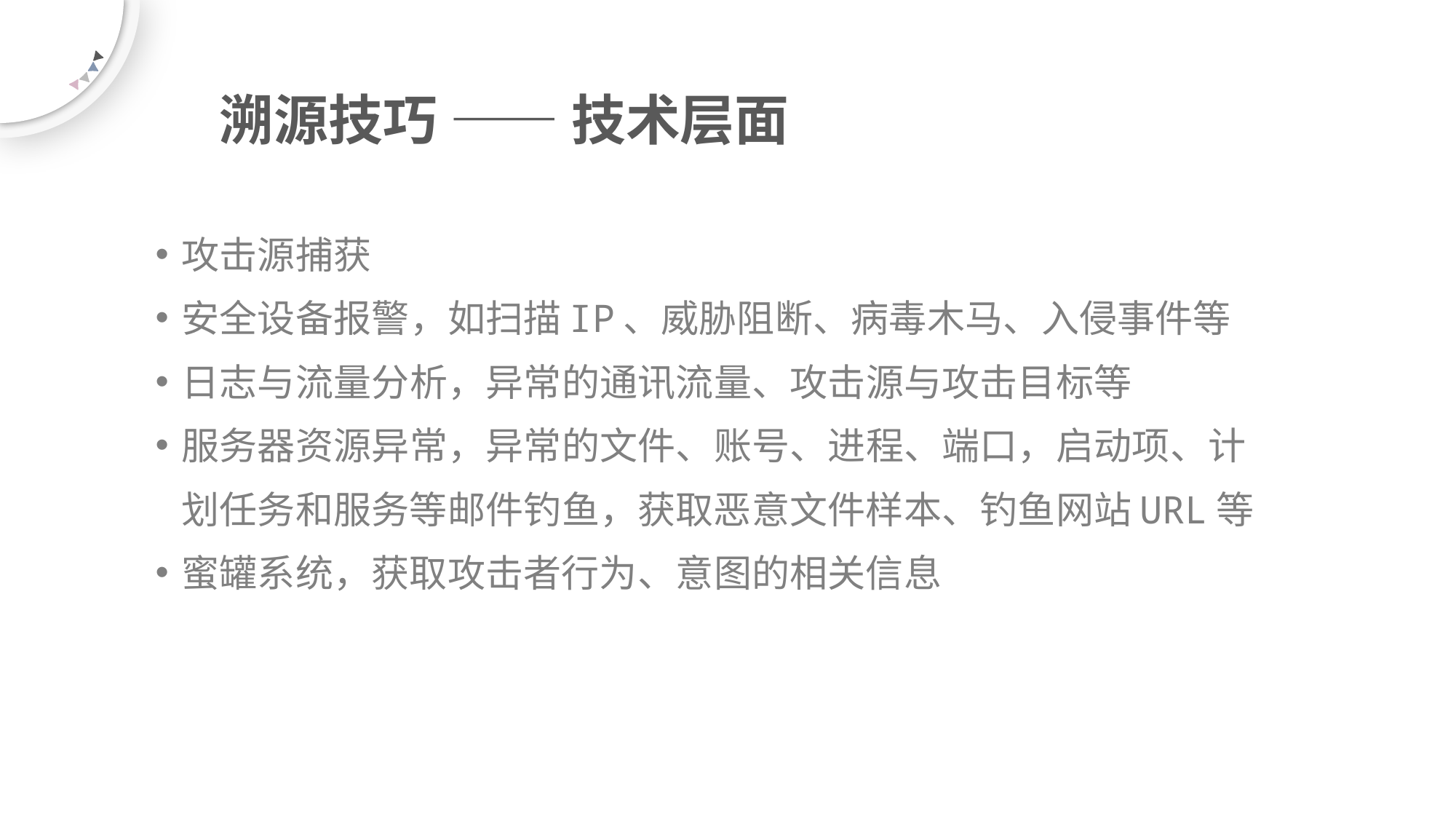

溯源技巧 —— 技术层面
攻击源捕获
安全设备报警，如扫描IP、威胁阻断、病毒木马、入侵事件等
日志与流量分析，异常的通讯流量、攻击源与攻击目标等
服务器资源异常，异常的文件、账号、进程、端口，启动项、计划任务和服务等邮件钓鱼，获取恶意文件样本、钓鱼网站URL等
蜜罐系统，获取攻击者行为、意图的相关信息